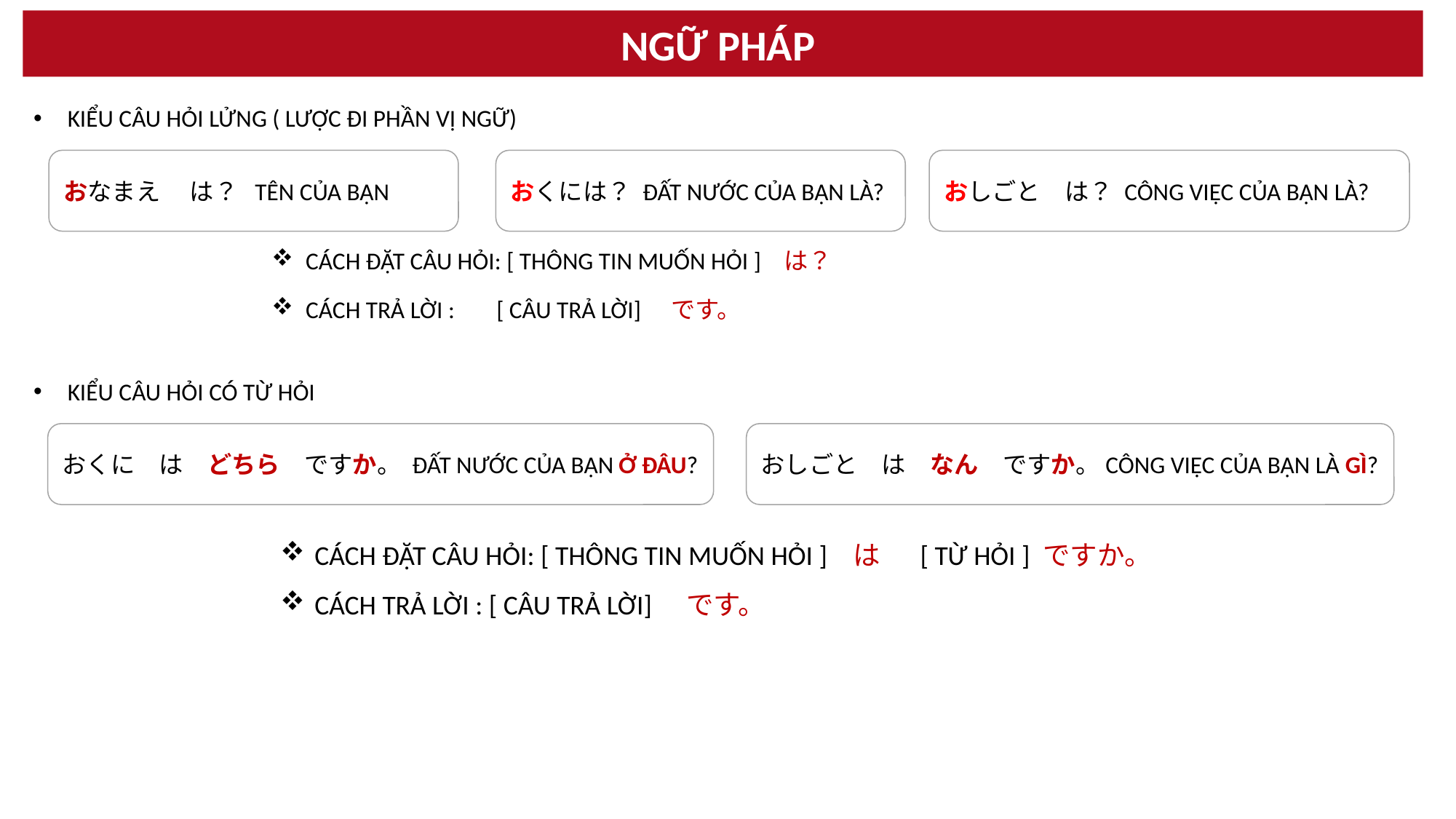

NGỮ PHÁP
KIỂU CÂU HỎI LỬNG ( LƯỢC ĐI PHẦN VỊ NGỮ)
おなまえ 　は？  TÊN CỦA BẠN
おくには？ ĐẤT NƯỚC CỦA BẠN LÀ?
おしごと　は？ CÔNG VIỆC CỦA BẠN LÀ?
CÁCH ĐẶT CÂU HỎI: [ THÔNG TIN MUỐN HỎI ]   は？
CÁCH TRẢ LỜI :　 [ CÂU TRẢ LỜI]　です。
KIỂU CÂU HỎI CÓ TỪ HỎI
おくに　は　どちら　ですか。 ĐẤT NƯỚC CỦA BẠN Ở ĐÂU?
おしごと　は　なん　ですか。CÔNG VIỆC CỦA BẠN LÀ GÌ?
CÁCH ĐẶT CÂU HỎI: [ THÔNG TIN MUỐN HỎI ]   は　 [ TỪ HỎI ] ですか。
CÁCH TRẢ LỜI : [ CÂU TRẢ LỜI]　です。